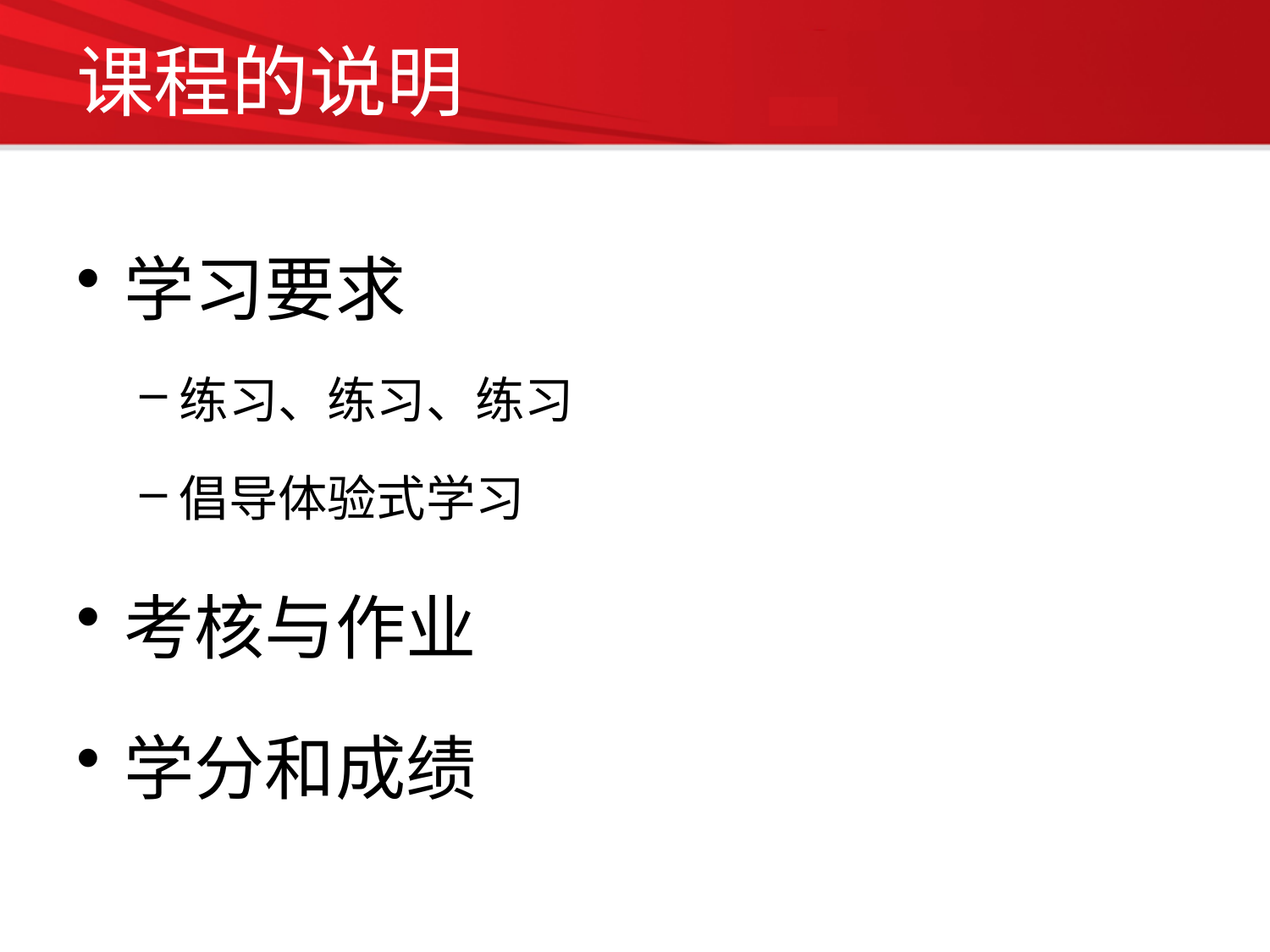

# 课程的说明
学习要求
练习、练习、练习
倡导体验式学习
考核与作业
学分和成绩